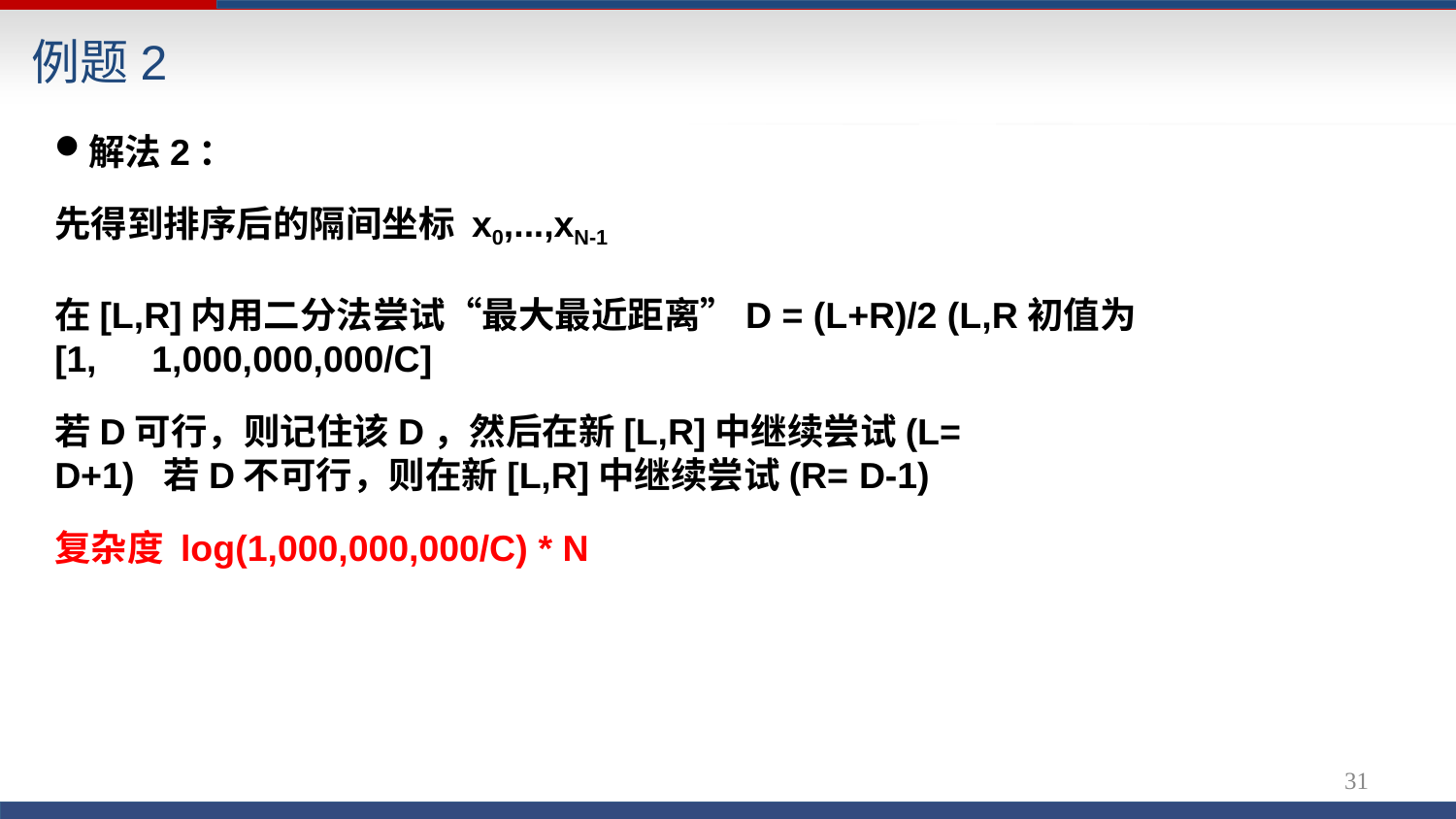

例题2
解法2：

先得到排序后的隔间坐标 x0,...,xN-1
在[L,R]内用二分法尝试“最大最近距离”D = (L+R)/2 (L,R初值为
[1,	1,000,000,000/C]

若D可行，则记住该D，然后在新[L,R]中继续尝试(L= D+1)  若D不可行，则在新[L,R]中继续尝试(R= D-1)

复杂度 log(1,000,000,000/C) * N
31